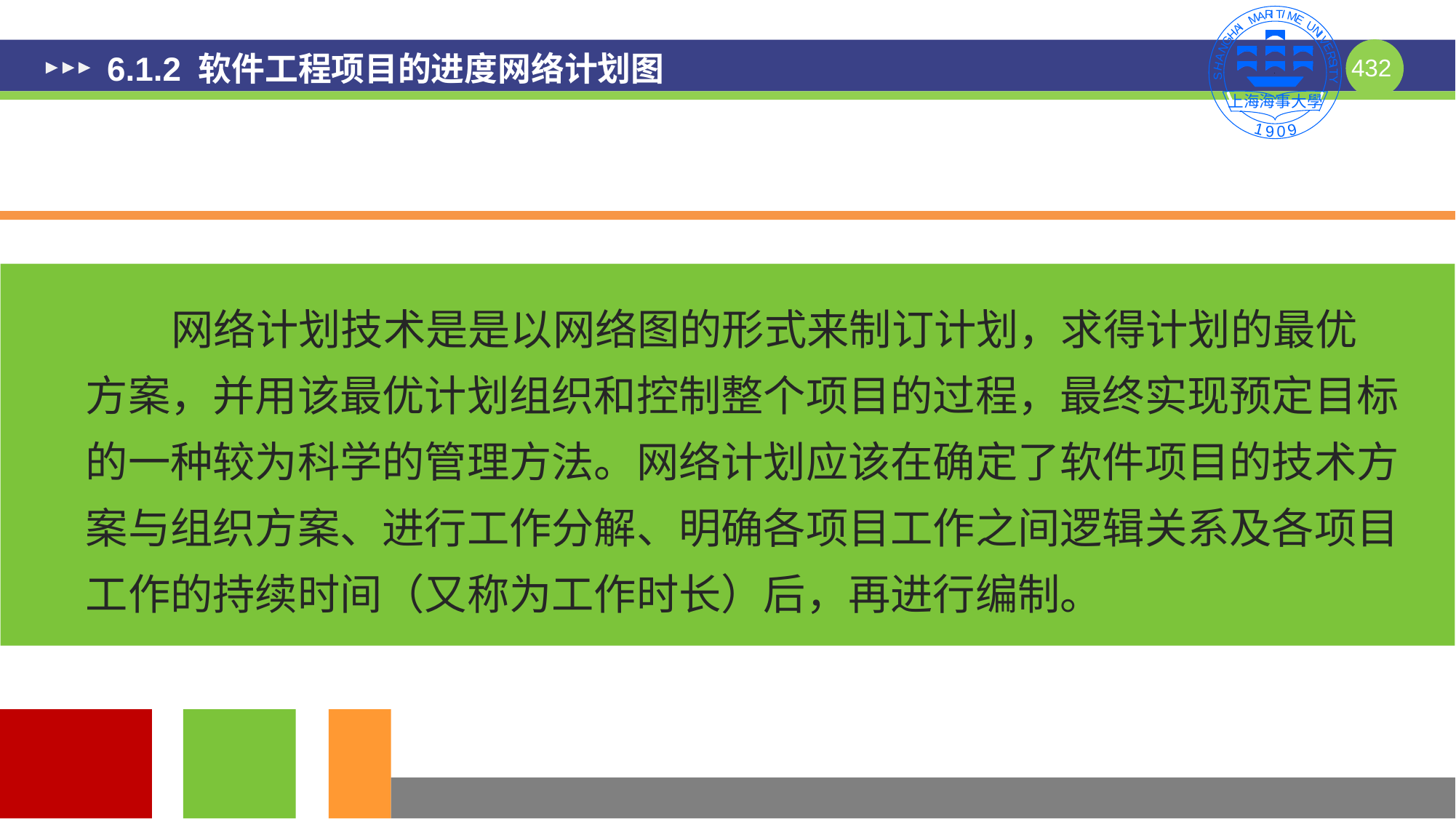

# 6.1.2 软件工程项目的进度网络计划图

        网络计划技术是是以网络图的形式来制订计划，求得计划的最优方案，并用该最优计划组织和控制整个项目的过程，最终实现预定目标的一种较为科学的管理方法。网络计划应该在确定了软件项目的技术方案与组织方案、进行工作分解、明确各项目工作之间逻辑关系及各项目工作的持续时间（又称为工作时长）后，再进行编制。

432